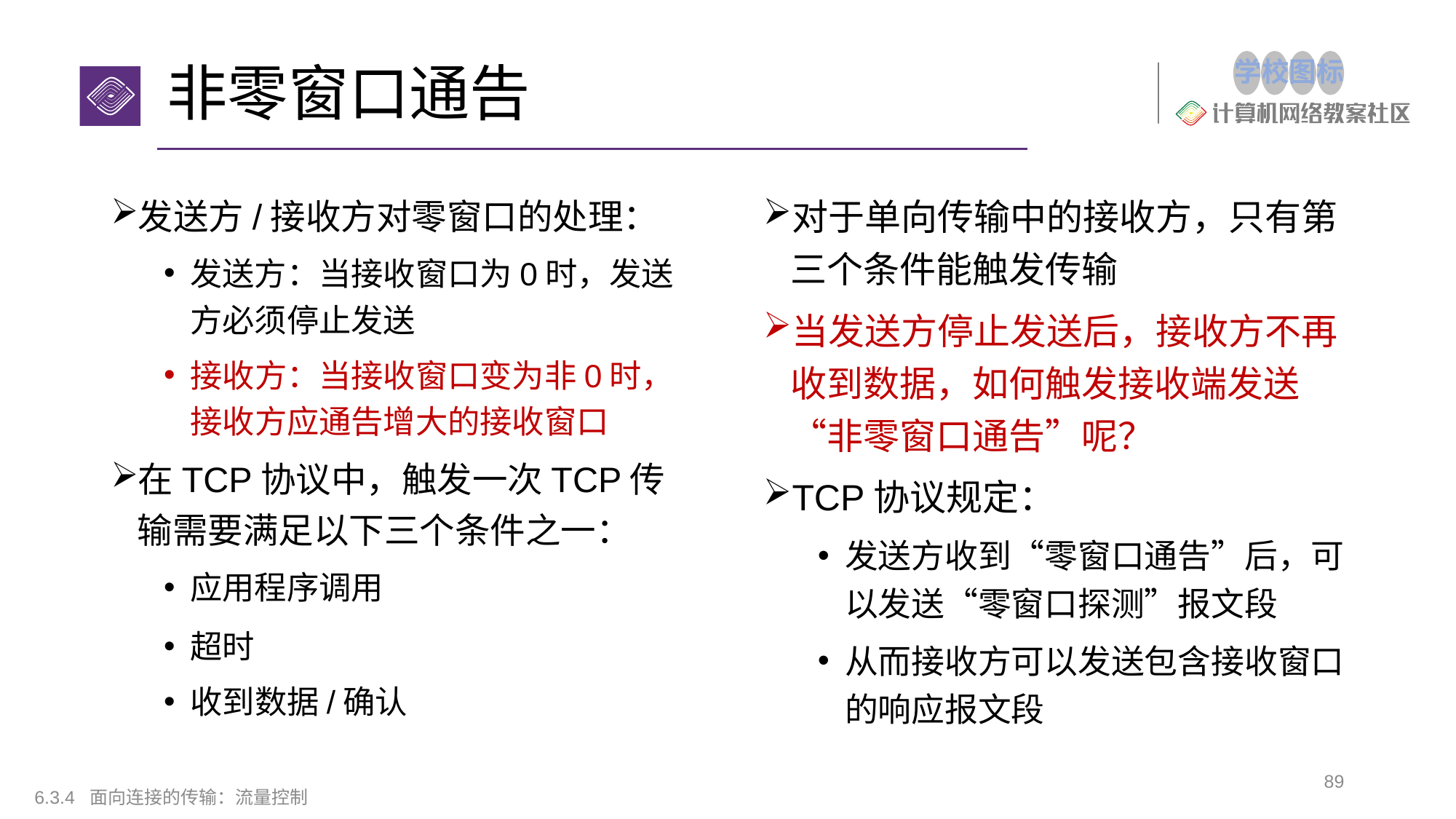

# 非零窗口通告
对于单向传输中的接收方，只有第三个条件能触发传输
当发送方停止发送后，接收方不再收到数据，如何触发接收端发送“非零窗口通告”呢？
TCP协议规定：
发送方收到“零窗口通告”后，可以发送“零窗口探测”报文段
从而接收方可以发送包含接收窗口的响应报文段
发送方/接收方对零窗口的处理：
发送方：当接收窗口为0时，发送方必须停止发送
接收方：当接收窗口变为非0时，接收方应通告增大的接收窗口
在TCP协议中，触发一次TCP传输需要满足以下三个条件之一：
应用程序调用
超时
收到数据/确认
89
6.3.4  面向连接的传输：流量控制